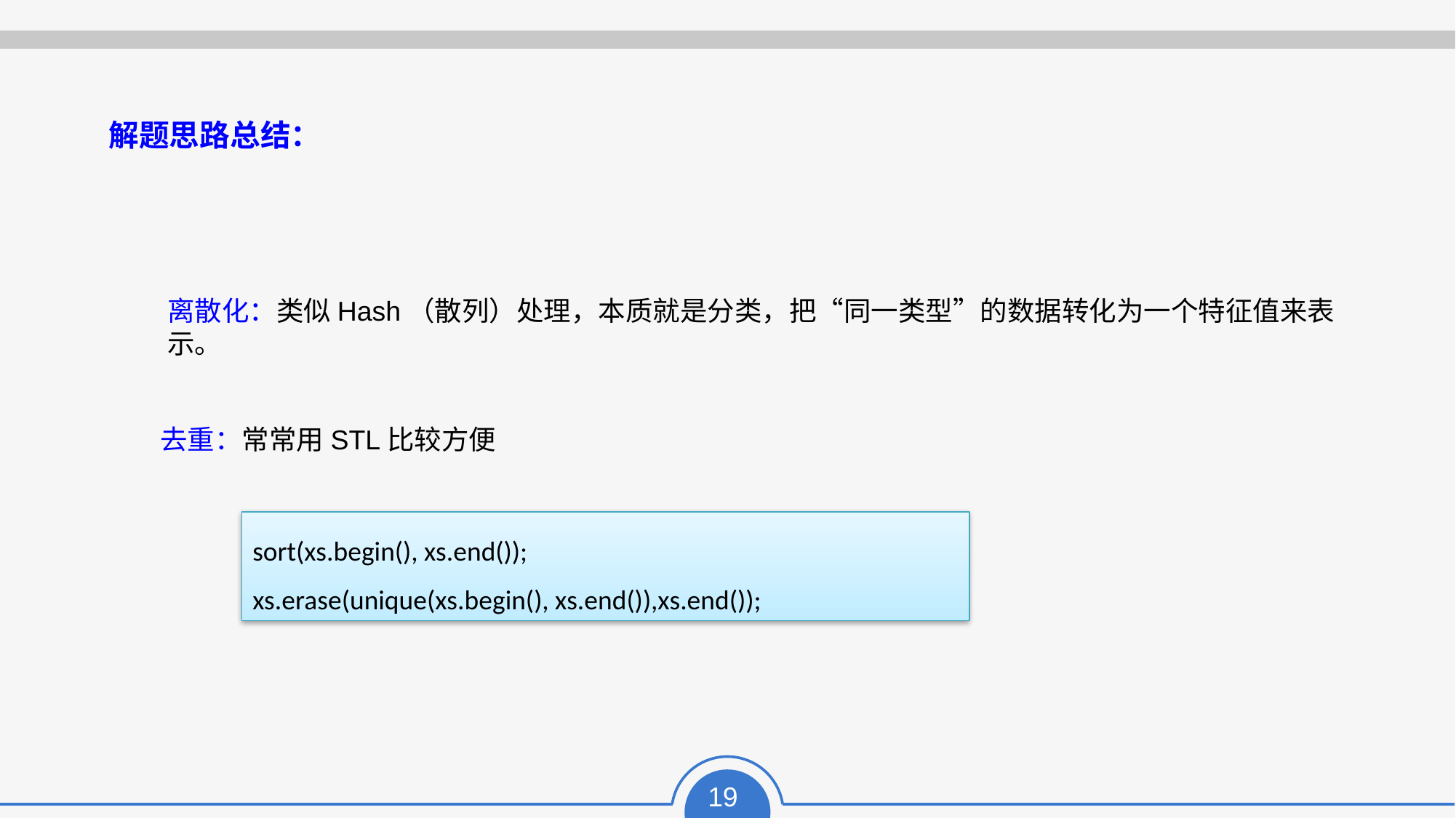

解题思路总结：
离散化：类似Hash（散列）处理，本质就是分类，把“同一类型”的数据转化为一个特征值来表示。
去重：常常用STL比较方便
sort(xs.begin(), xs.end());
xs.erase(unique(xs.begin(), xs.end()),xs.end());